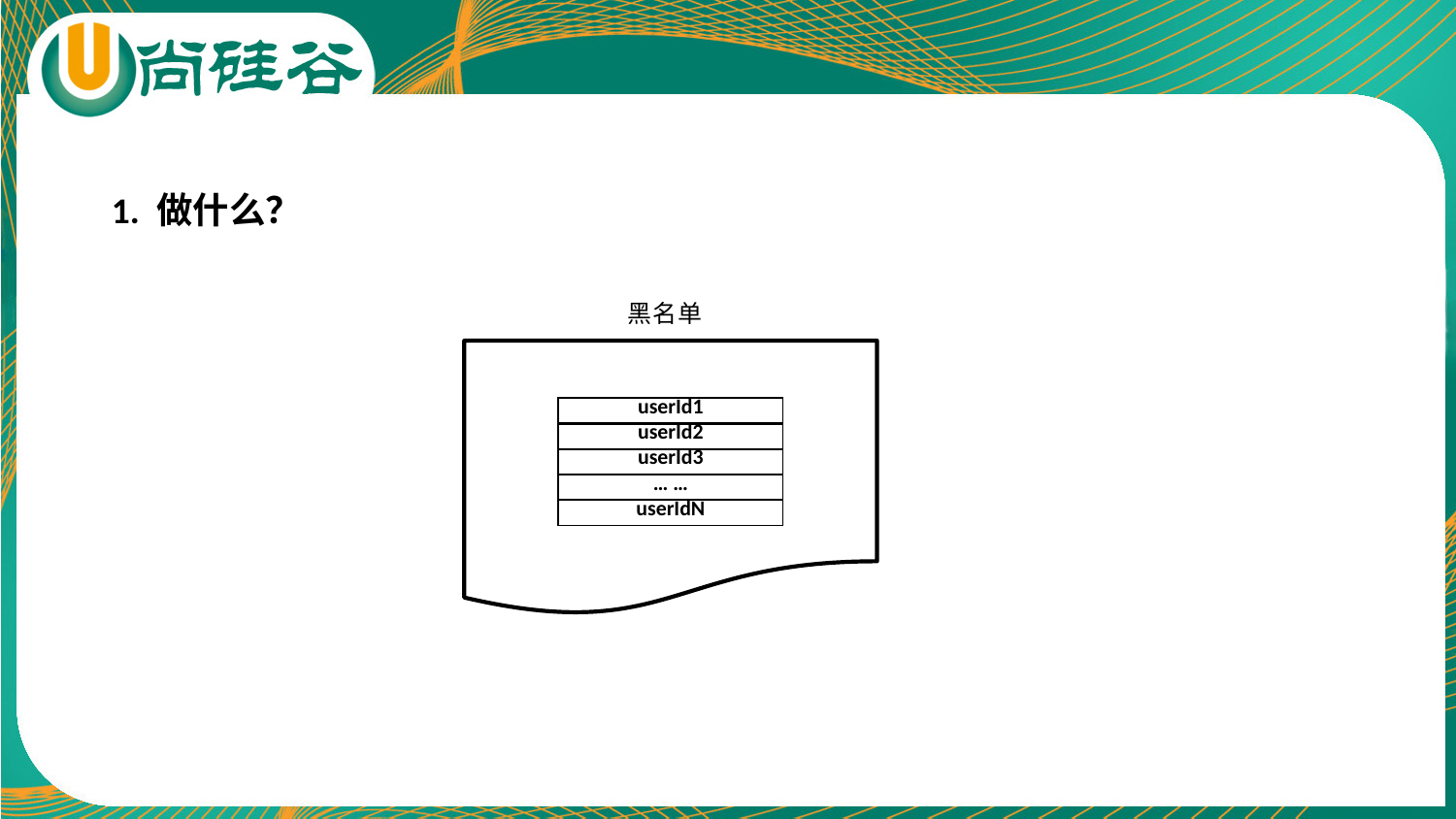

1. 做什么？
黑名单

| userId1 |
| --- |
| userId2 |
| userId3 |
| … … |
| userIdN |